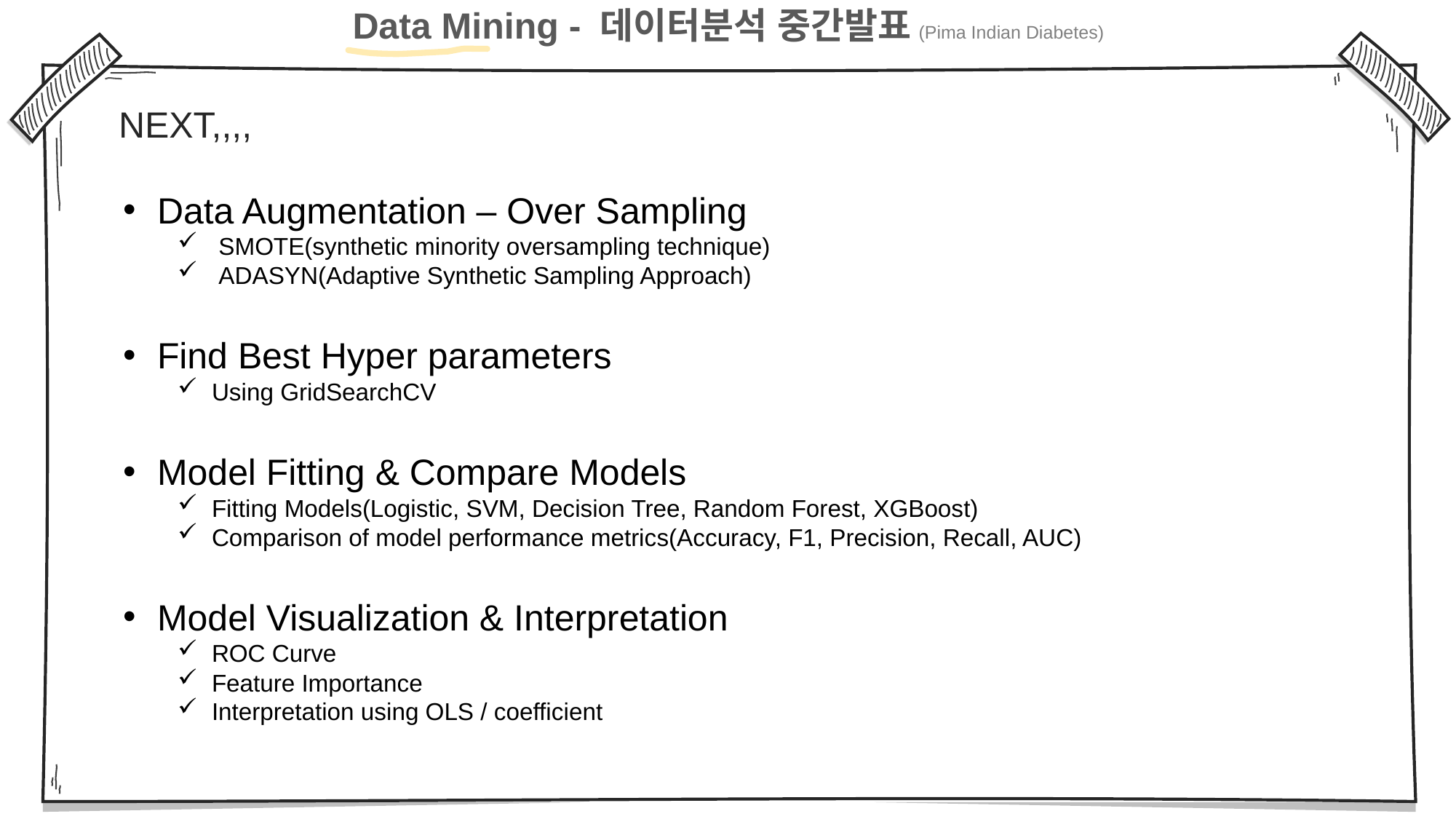

Data Mining - 데이터분석 중간발표  (Pima Indian Diabetes)

NEXT,,,,
Data Augmentation – Over Sampling
SMOTE(synthetic minority oversampling technique)
ADASYN(Adaptive Synthetic Sampling Approach)

Find Best Hyper parameters
Using GridSearchCV

Model Fitting & Compare Models
Fitting Models(Logistic, SVM, Decision Tree, Random Forest, XGBoost)
Comparison of model performance metrics(Accuracy, F1, Precision, Recall, AUC)

Model Visualization & Interpretation
ROC Curve
Feature Importance
Interpretation using OLS / coefficient